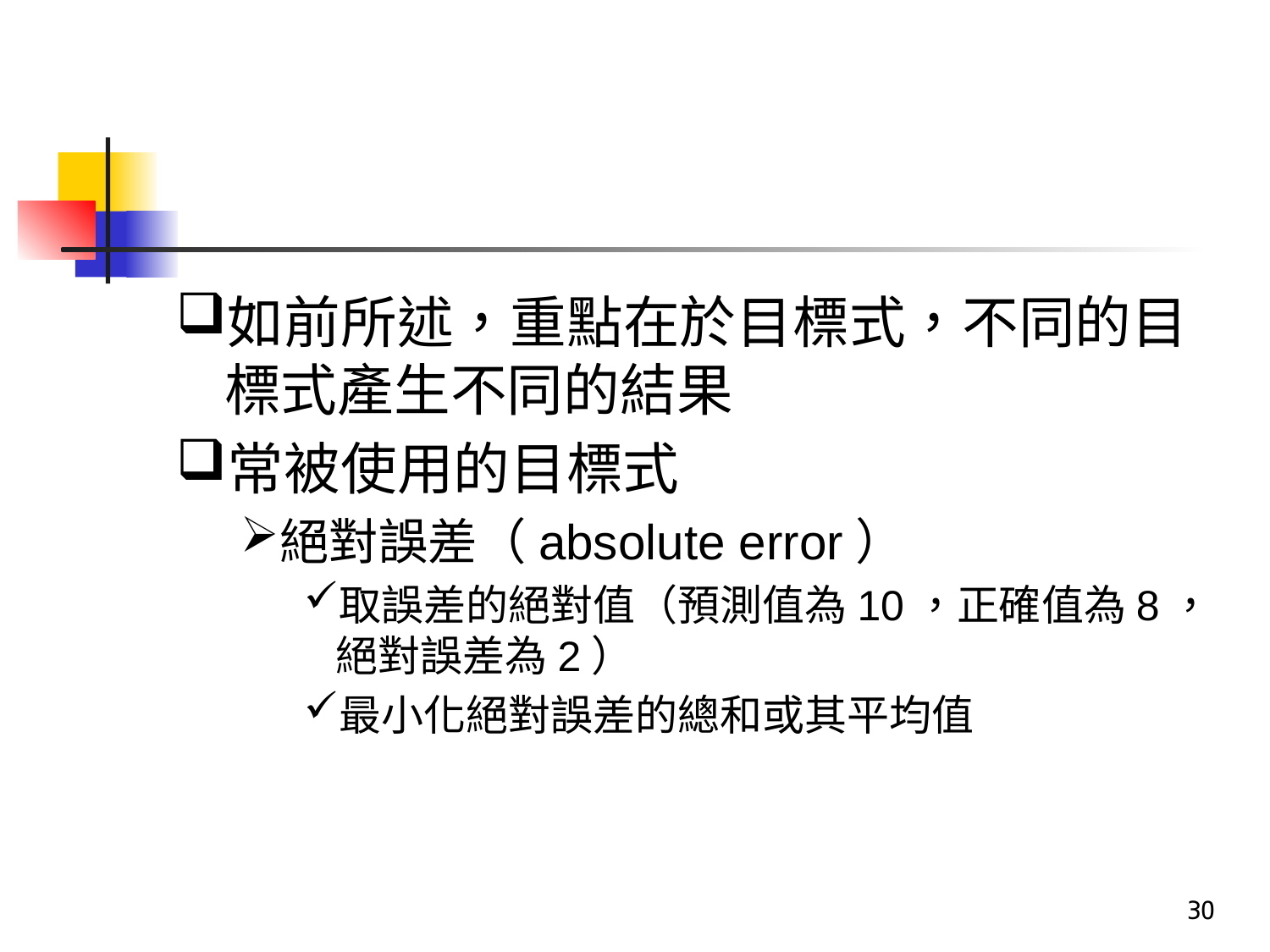

#
如前所述，重點在於目標式，不同的目標式產生不同的結果
常被使用的目標式
絕對誤差（absolute error）
取誤差的絕對值（預測值為10，正確值為8，絕對誤差為2）
最小化絕對誤差的總和或其平均值
30